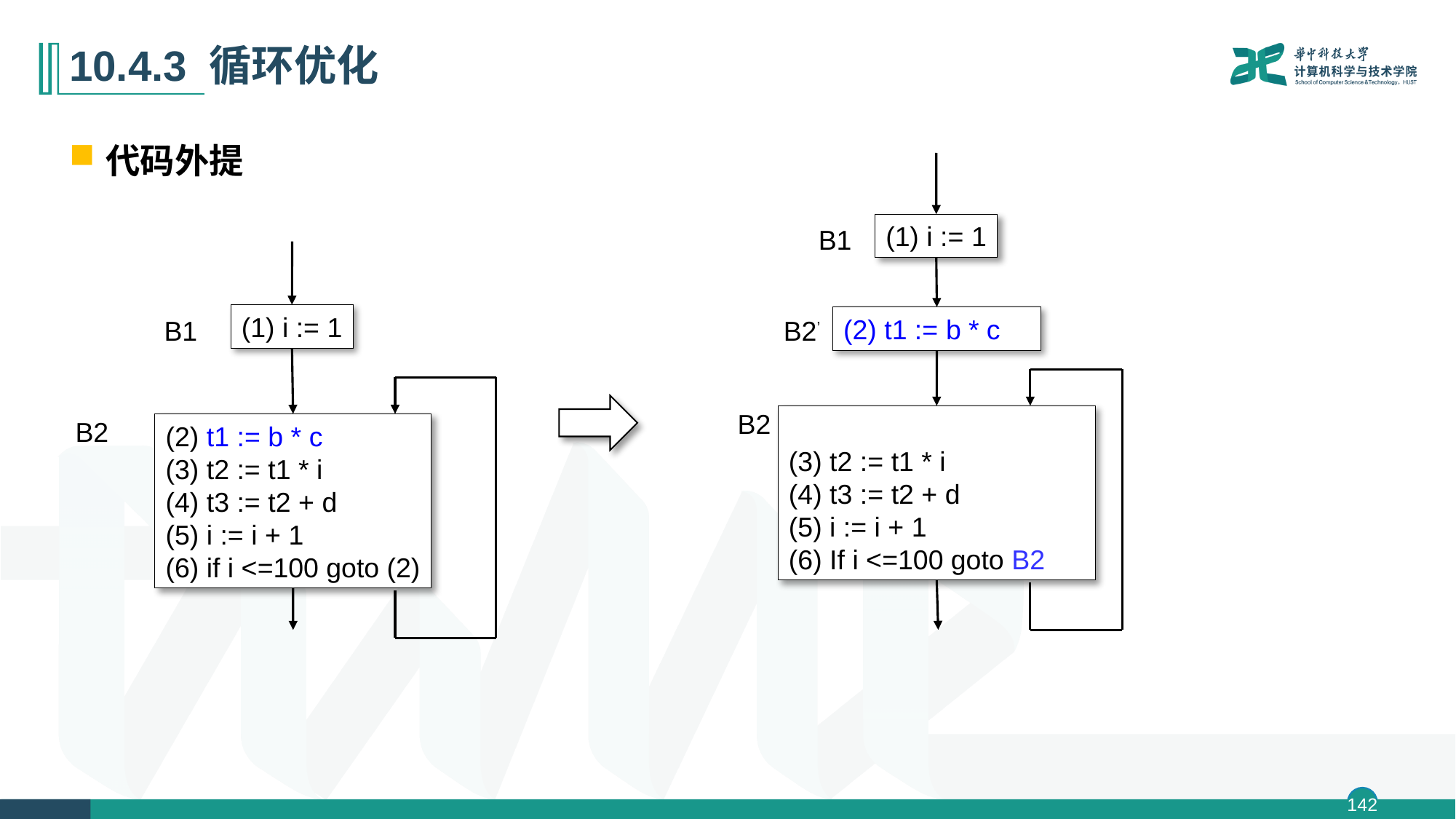

# 10.4.3 循环优化
代码外提

(1) i := 1
B1
(1) i := 1
B1
B2
(2) t1 := b * c
(3) t2 := t1 * i
(4) t3 := t2 + d
(5) i := i + 1
(6) if i <=100 goto (2)
(2) t1 := b * c
B2’

B2

(3) t2 := t1 * i
(4) t3 := t2 + d
(5) i := i + 1
(6) If i <=100 goto B2